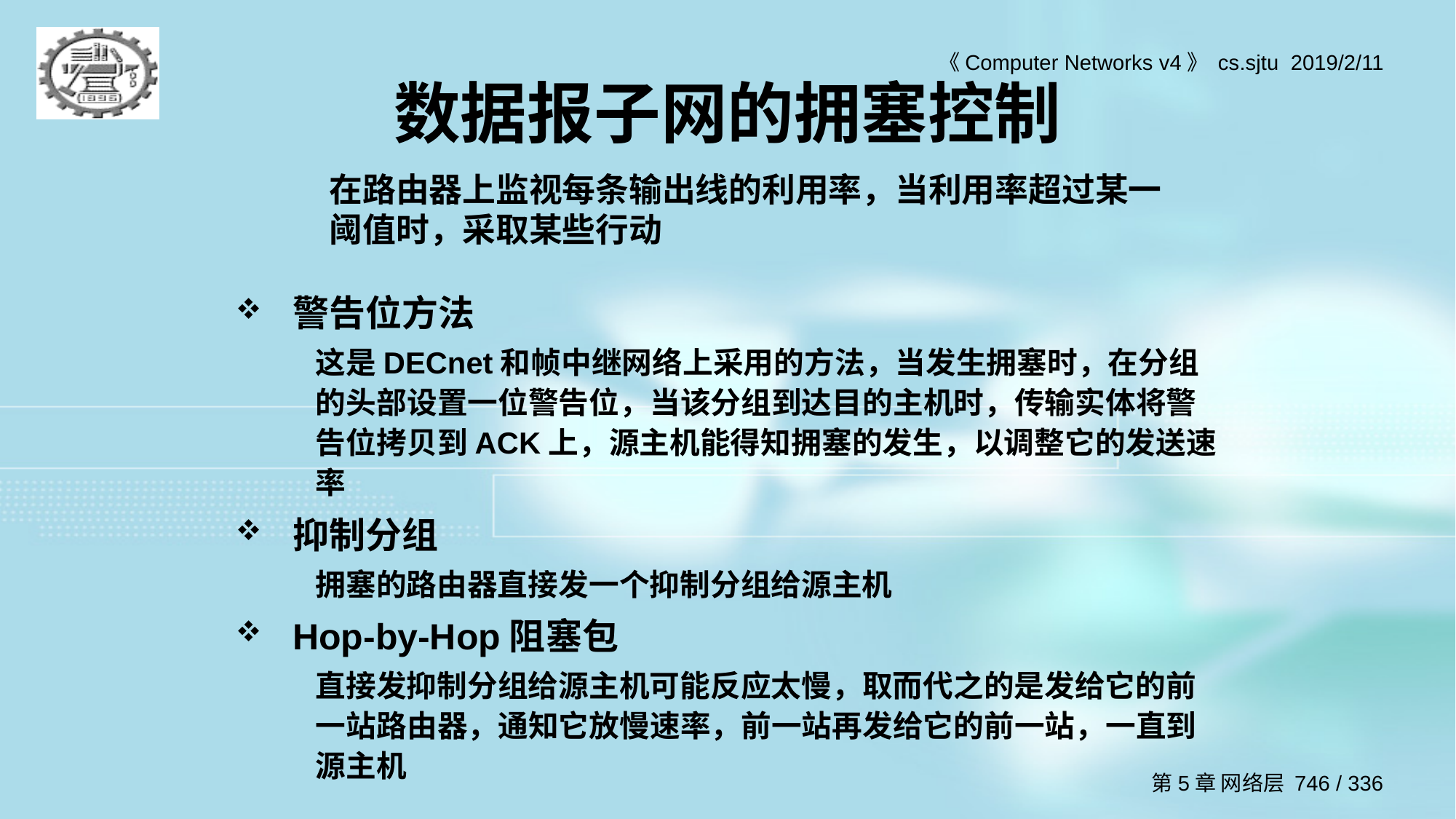

# 数据报子网的拥塞控制
在路由器上监视每条输出线的利用率，当利用率超过某一阈值时，采取某些行动
警告位方法
这是DECnet和帧中继网络上采用的方法，当发生拥塞时，在分组的头部设置一位警告位，当该分组到达目的主机时，传输实体将警告位拷贝到ACK上，源主机能得知拥塞的发生，以调整它的发送速率
抑制分组
拥塞的路由器直接发一个抑制分组给源主机
Hop-by-Hop阻塞包
直接发抑制分组给源主机可能反应太慢，取而代之的是发给它的前一站路由器，通知它放慢速率，前一站再发给它的前一站，一直到源主机